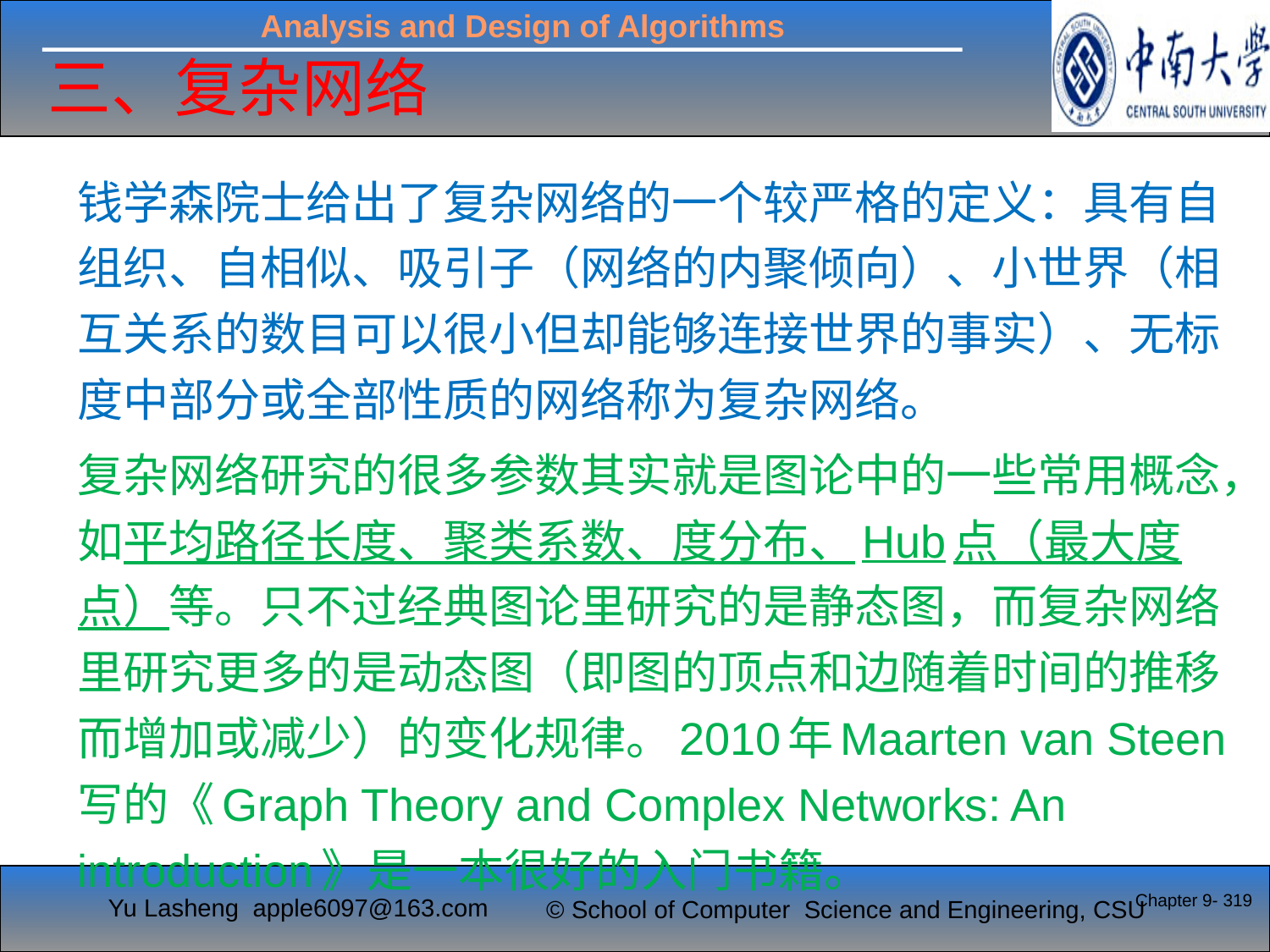

三、复杂网络
钱学森院士给出了复杂网络的一个较严格的定义：具有自组织、自相似、吸引子（网络的内聚倾向）、小世界（相互关系的数目可以很小但却能够连接世界的事实）、无标度中部分或全部性质的网络称为复杂网络。
复杂网络研究的很多参数其实就是图论中的一些常用概念，如平均路径长度、聚类系数、度分布、Hub点（最大度点）等。只不过经典图论里研究的是静态图，而复杂网络里研究更多的是动态图（即图的顶点和边随着时间的推移而增加或减少）的变化规律。2010年Maarten van Steen写的《Graph Theory and Complex Networks: An introduction》是一本很好的入门书籍。

Chapter 9- 319